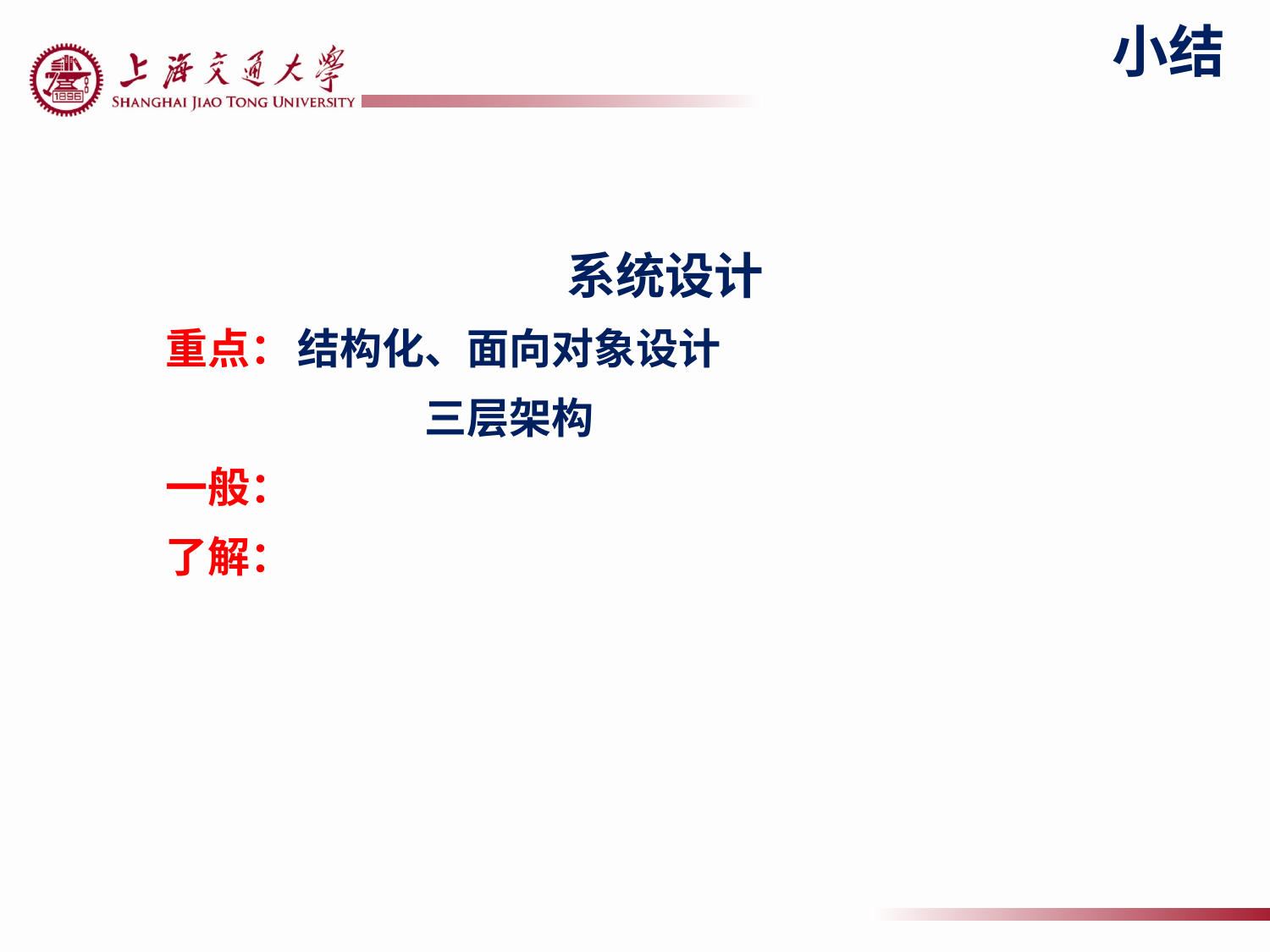

# 小结
系统设计
     重点：	结构化、面向对象设计
		     	三层架构
     一般：
     了解：